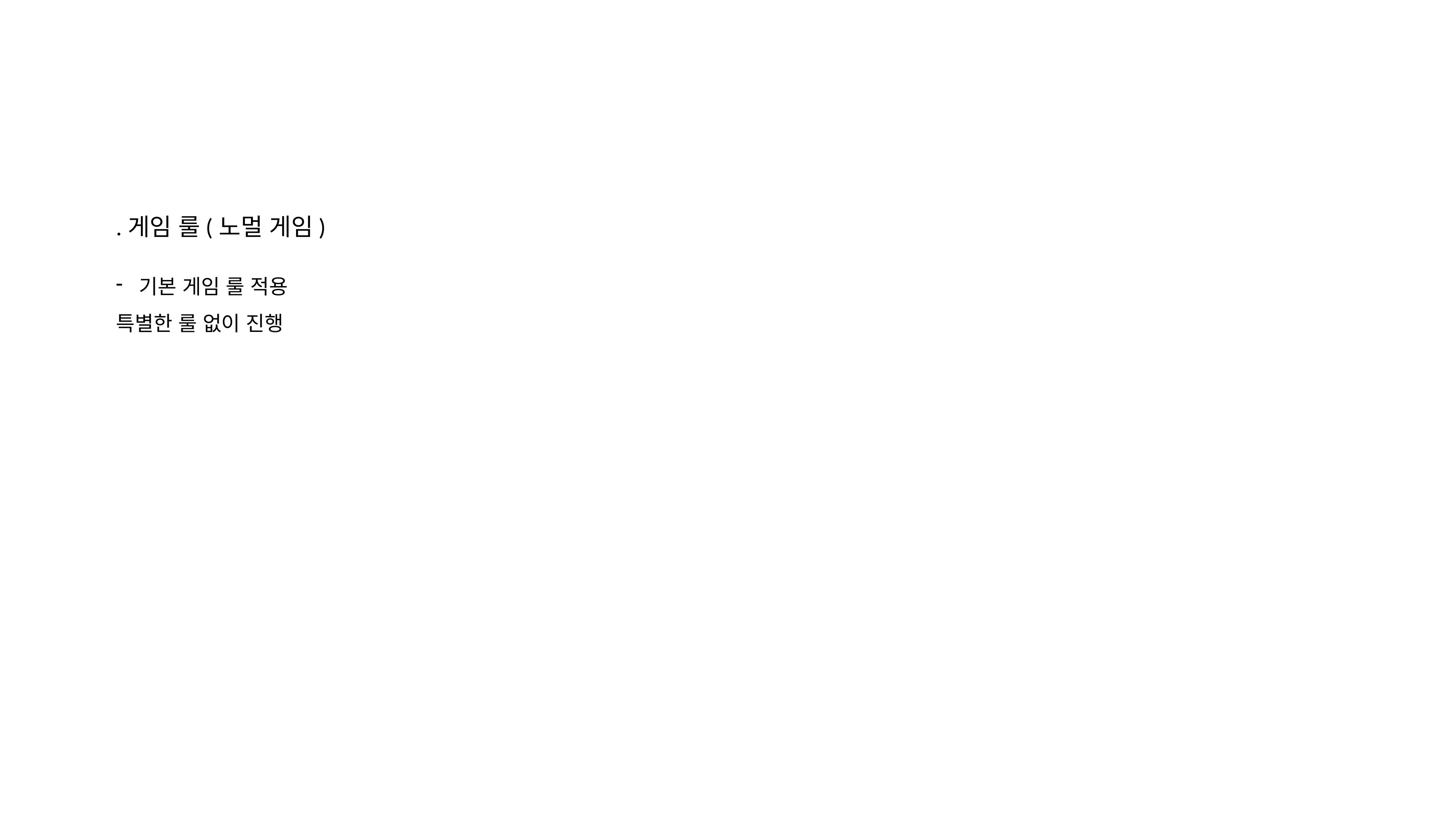

.게임 룰(노멀 게임)
기본 게임 룰 적용
특별한 룰 없이 진행